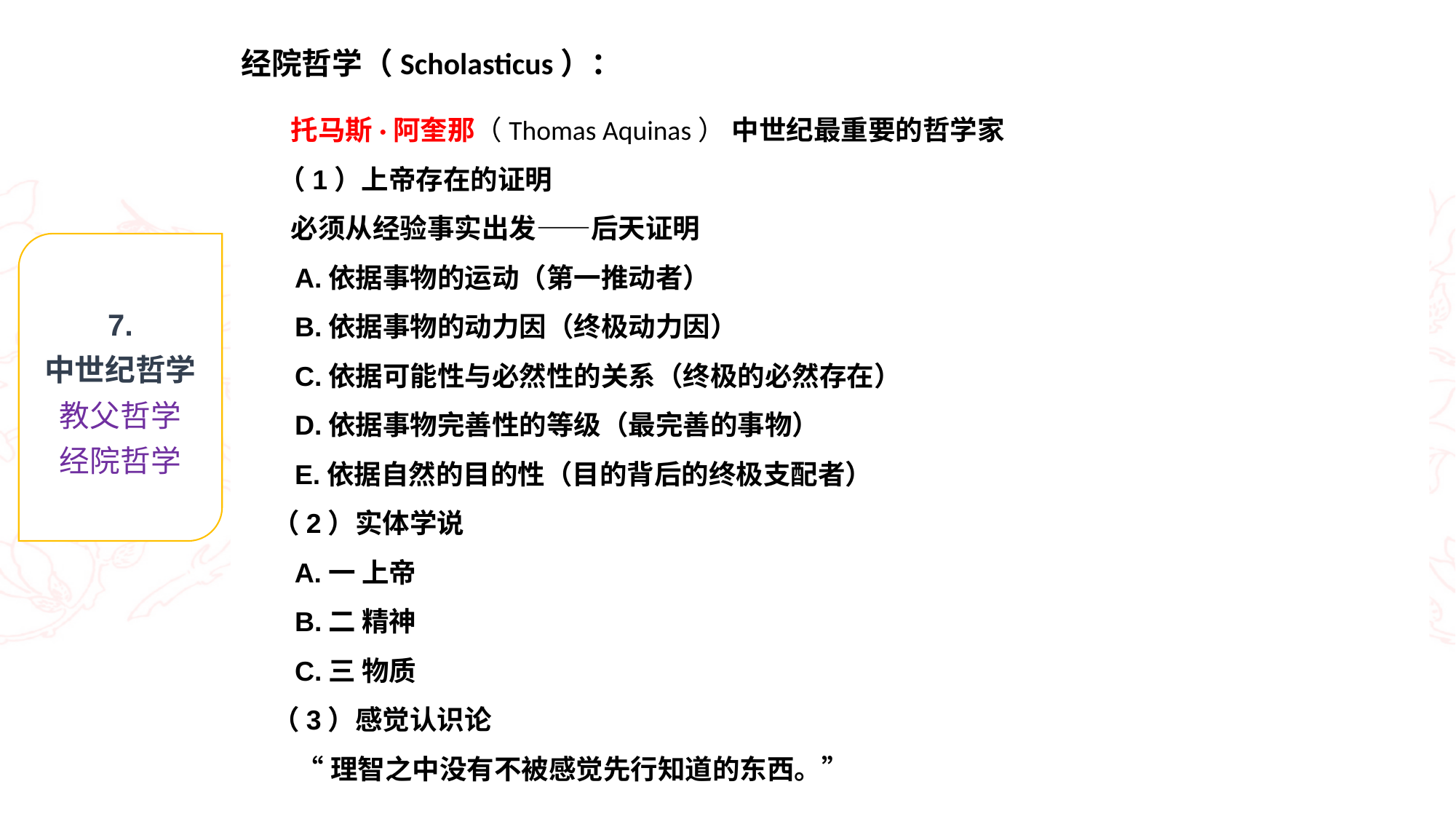

经院哲学（Scholasticus）：
       托马斯·阿奎那（Thomas Aquinas） 中世纪最重要的哲学家
     （1）上帝存在的证明
       必须从经验事实出发——后天证明
       A.依据事物的运动（第一推动者）
       B.依据事物的动力因（终极动力因）
       C.依据可能性与必然性的关系（终极的必然存在）
       D.依据事物完善性的等级（最完善的事物）
       E.依据自然的目的性（目的背后的终极支配者）
    （2）实体学说
       A.一 上帝
       B.二 精神
       C.三 物质
    （3）感觉认识论
         “理智之中没有不被感觉先行知道的东西。”
7.
中世纪哲学
教父哲学
经院哲学